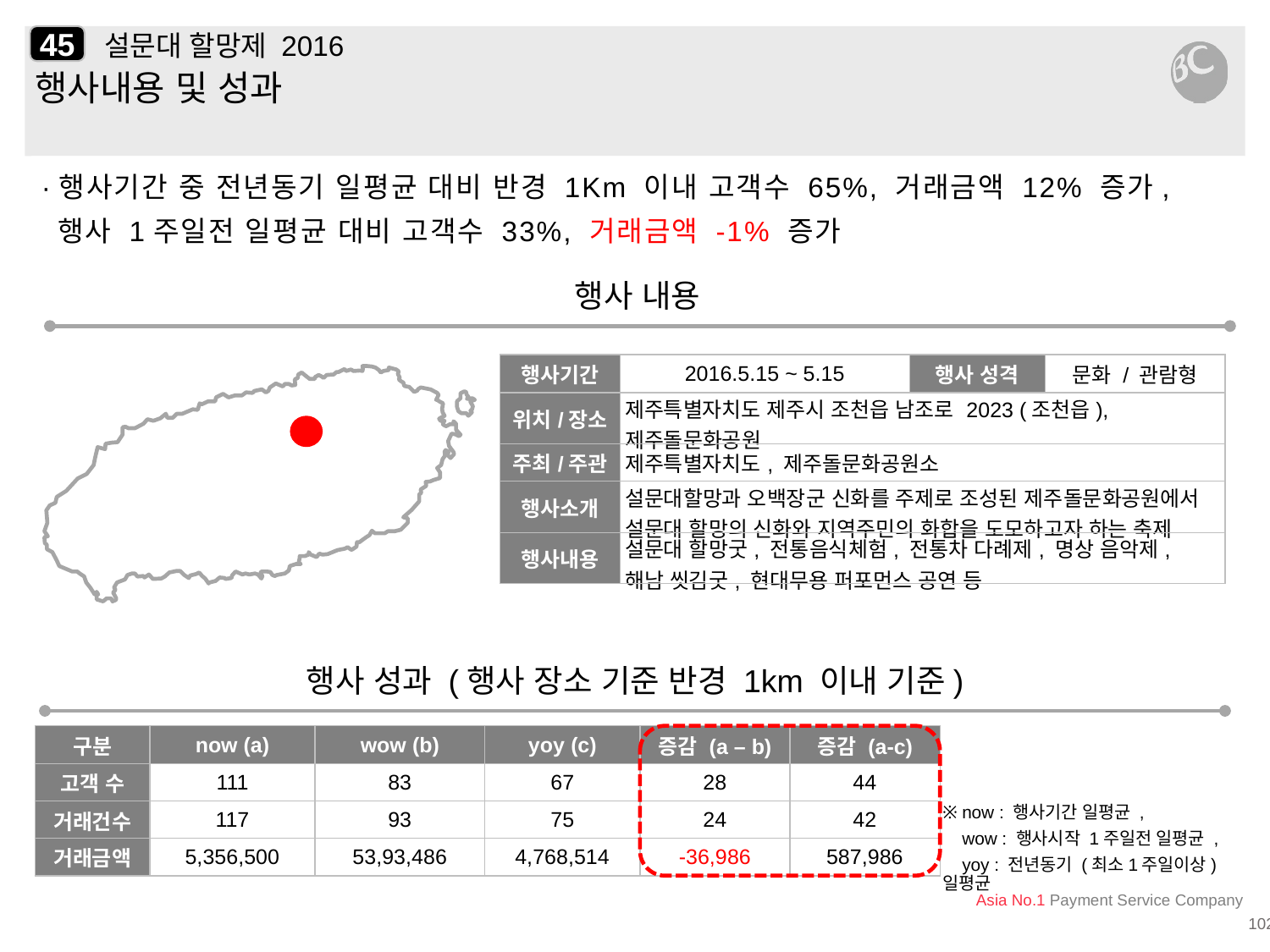

45
# 설문대 할망제 2016
행사내용 및 성과
·행사기간 중 전년동기 일평균 대비 반경 1Km 이내 고객수 65%, 거래금액 12% 증가,
 행사 1주일전 일평균 대비 고객수 33%, 거래금액 -1% 증가
행사 내용
| 행사기간 | 2016.5.15 ~ 5.15 | 행사 성격 | 문화 / 관람형 |
| --- | --- | --- | --- |
| 위치/장소 | 제주특별자치도 제주시 조천읍 남조로 2023 (조천읍), 제주돌문화공원 |  |  |
| 주최/주관 | 제주특별자치도, 제주돌문화공원소 |  |  |
| 행사소개 | 설문대할망과 오백장군 신화를 주제로 조성된 제주돌문화공원에서 설문대 할망의 신화와 지역주민의 화합을 도모하고자 하는 축제 |  |  |
| 행사내용 | 설문대 할망굿, 전통음식체험, 전통차 다례제, 명상 음악제, 해남 씻김굿, 현대무용 퍼포먼스 공연 등 |  |  |

행사 성과 (행사 장소 기준 반경 1km 이내 기준)
| 구분 | now (a) | wow (b) | yoy (c) | 증감 (a – b) | 증감 (a-c) |
| --- | --- | --- | --- | --- | --- |
| 고객 수 | 111 | 83 | 67 | 28 | 44 |
| 거래건수 | 117 | 93 | 75 | 24 | 42 |
| 거래금액 | 5,356,500 | 53,93,486 | 4,768,514 | -36,986 | 587,986 |

※ now : 행사기간 일평균 ,
    wow : 행사시작 1주일전 일평균 ,
    yoy : 전년동기 (최소1주일이상) 일평균